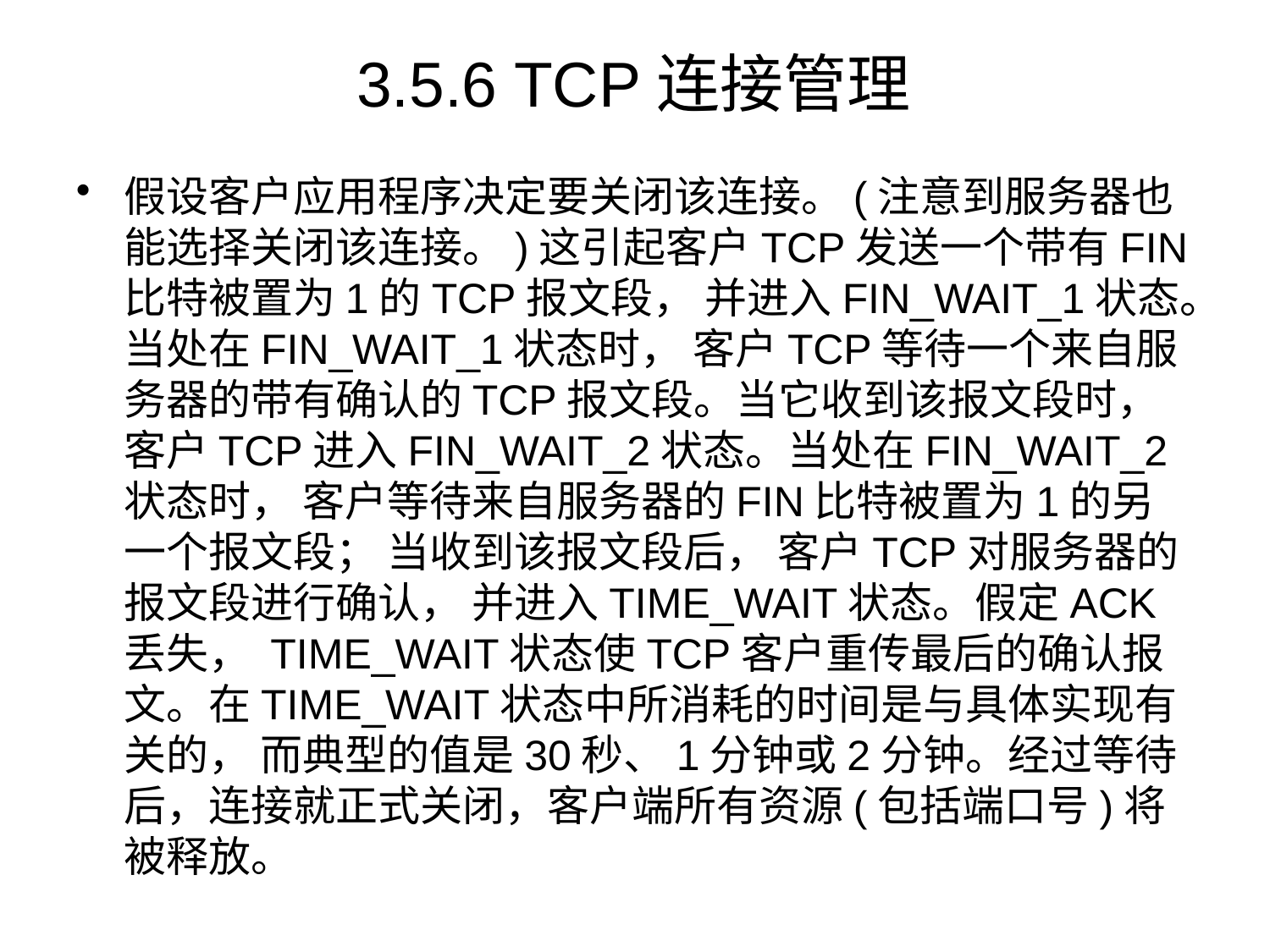

# 3.5.6 TCP连接管理
假设客户应用程序决定要关闭该连接。(注意到服务器也能选择关闭该连接。)这引起客户TCP发送一个带有FIN比特被置为1的TCP报文段， 并进入FIN_WAIT_1状态。当处在FIN_WAIT_1状态时， 客户TCP等待一个来自服务器的带有确认的TCP报文段。当它收到该报文段时， 客户TCP进入FIN_WAIT_2状态。当处在FIN_WAIT_2状态时， 客户等待来自服务器的FIN比特被置为1的另一个报文段； 当收到该报文段后， 客户TCP对服务器的报文段进行确认， 并进入TIME_WAIT状态。假定ACK丢失， TIME_WAIT状态使TCP客户重传最后的确认报文。在TIME_WAIT状态中所消耗的时间是与具体实现有关的， 而典型的值是30秒、1分钟或2分钟。经过等待后，连接就正式关闭，客户端所有资源(包括端口号)将被释放。